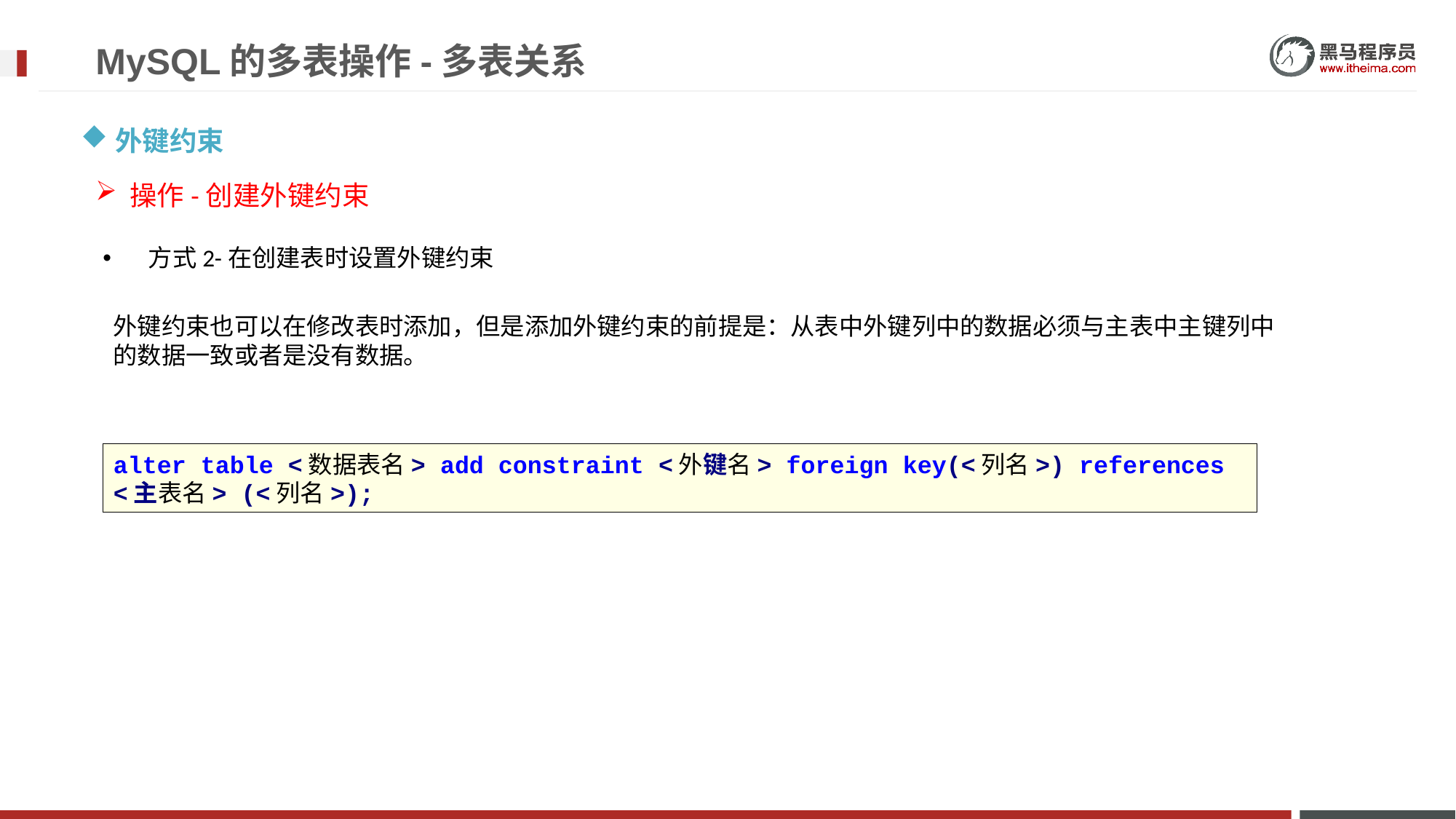

# MySQL的多表操作-多表关系
外键约束
操作-创建外键约束
 方式2-在创建表时设置外键约束
外键约束也可以在修改表时添加，但是添加外键约束的前提是：从表中外键列中的数据必须与主表中主键列中的数据一致或者是没有数据。
alter table <数据表名> add constraint <外键名> foreign key(<列名>) references
<主表名> (<列名>);